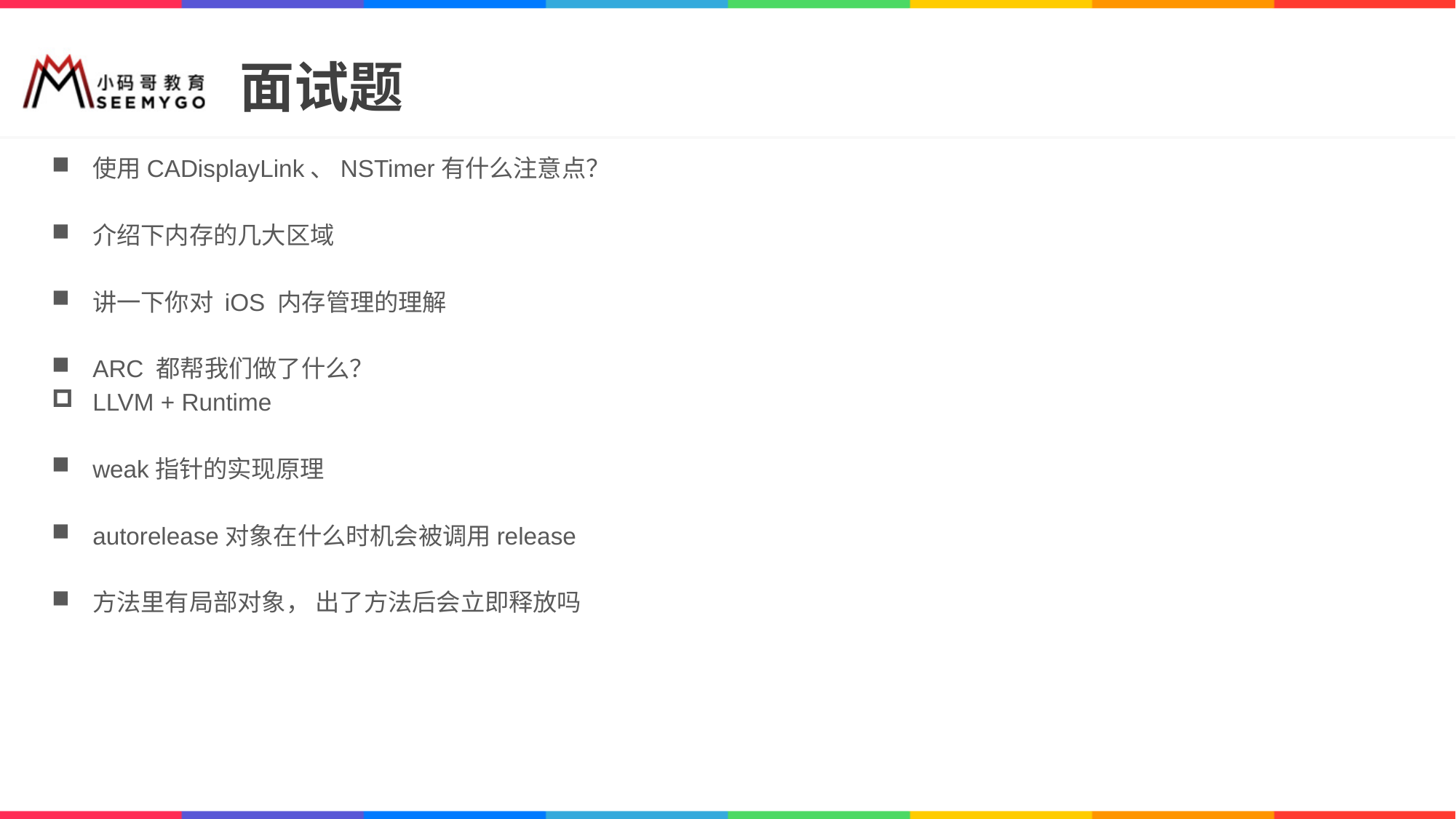

# 面试题
使用CADisplayLink、NSTimer有什么注意点？

介绍下内存的几大区域

讲一下你对 iOS 内存管理的理解

ARC 都帮我们做了什么？
LLVM + Runtime

weak指针的实现原理

autorelease对象在什么时机会被调用release

方法里有局部对象， 出了方法后会立即释放吗